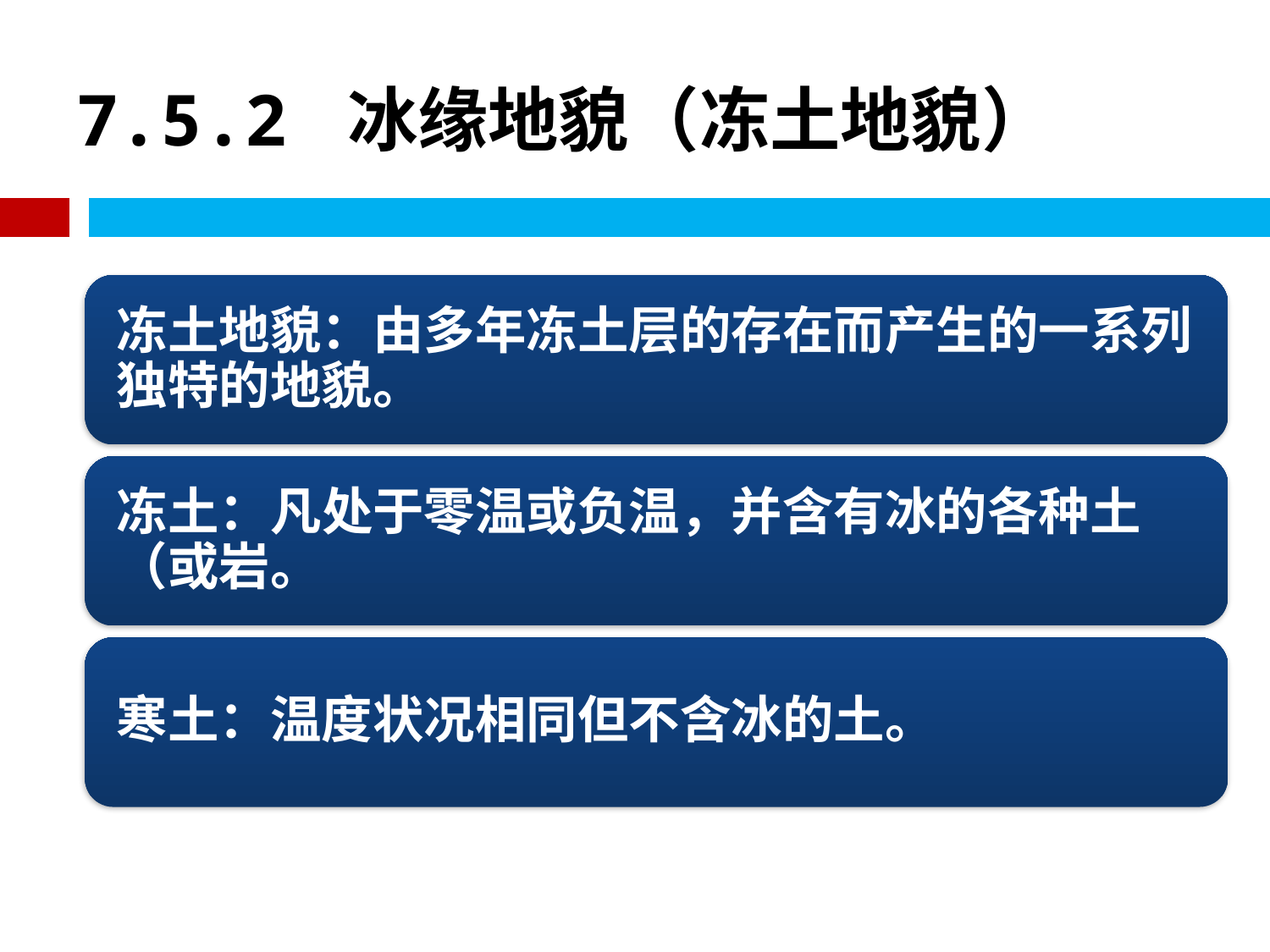

# 7.5.2 冰缘地貌（冻土地貌）
冻土地貌：由多年冻土层的存在而产生的一系列独特的地貌。
冻土：凡处于零温或负温，并含有冰的各种土（或岩。
寒土：温度状况相同但不含冰的土。